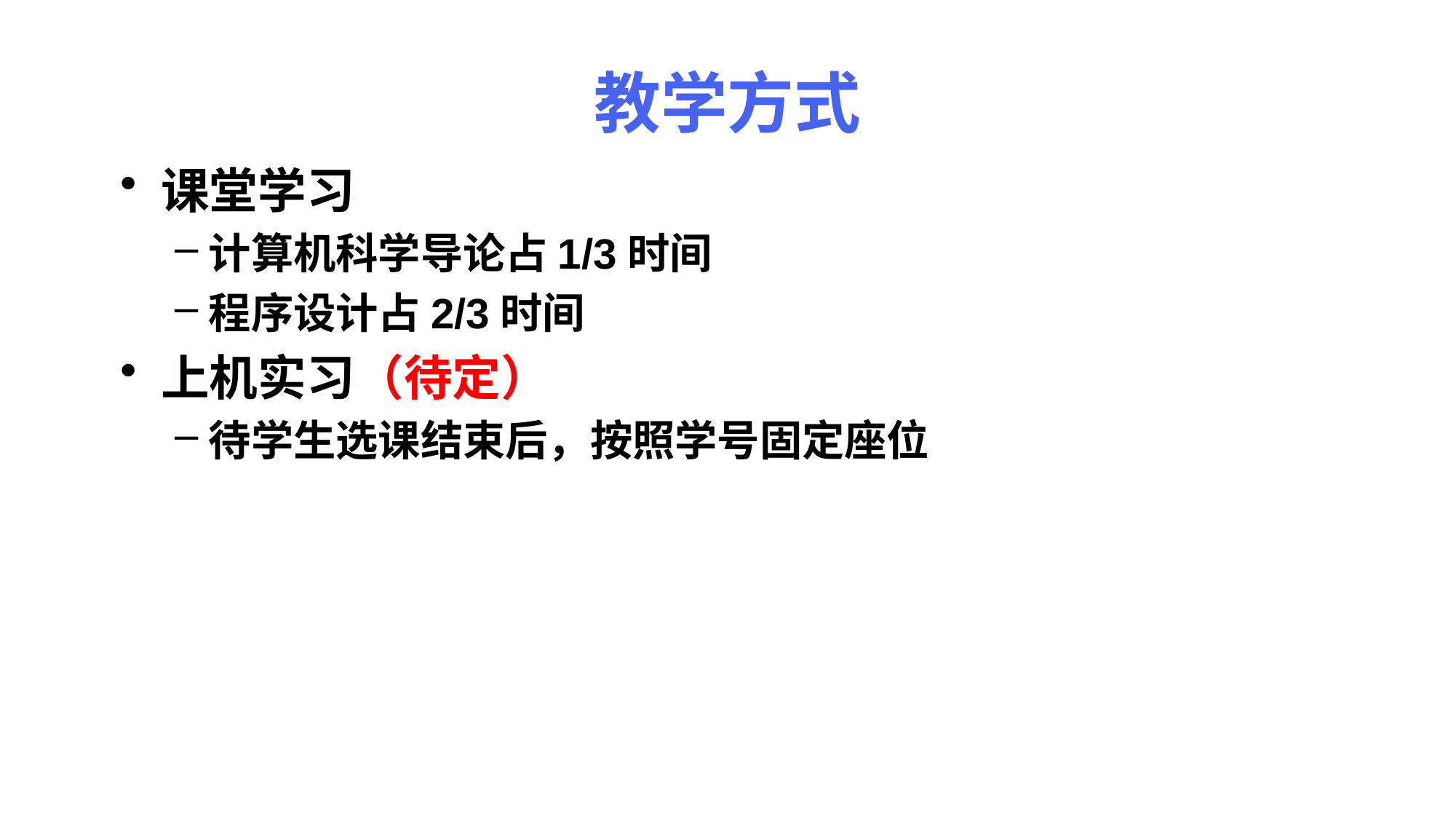

# 教学方式
课堂学习
计算机科学导论占1/3时间
程序设计占2/3时间
上机实习（待定）
待学生选课结束后，按照学号固定座位